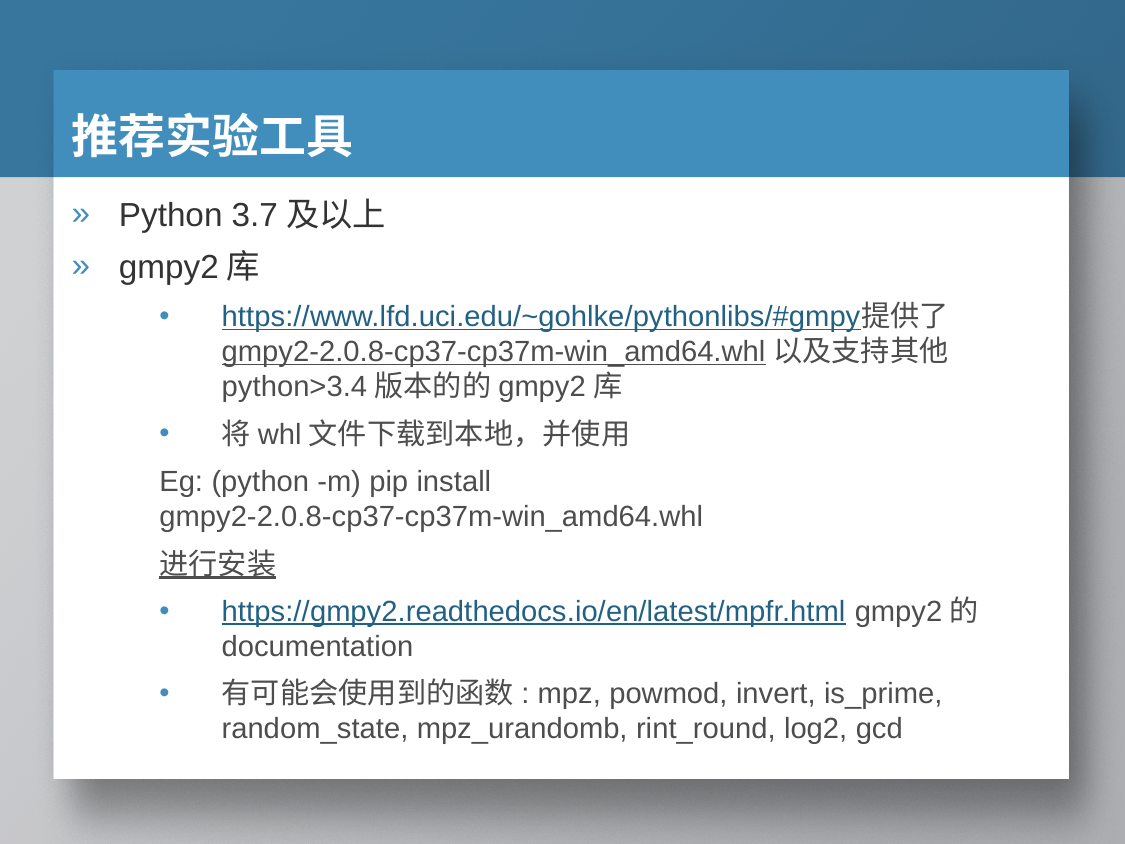

# 推荐实验工具
Python 3.7及以上
gmpy2库
https://www.lfd.uci.edu/~gohlke/pythonlibs/#gmpy提供了gmpy2‑2.0.8‑cp37‑cp37m‑win_amd64.whl以及支持其他python>3.4版本的的gmpy2库
将whl文件下载到本地，并使用
Eg: (python -m) pip install gmpy2‑2.0.8‑cp37‑cp37m‑win_amd64.whl
进行安装
https://gmpy2.readthedocs.io/en/latest/mpfr.html gmpy2的documentation
有可能会使用到的函数: mpz, powmod, invert, is_prime, random_state, mpz_urandomb, rint_round, log2, gcd